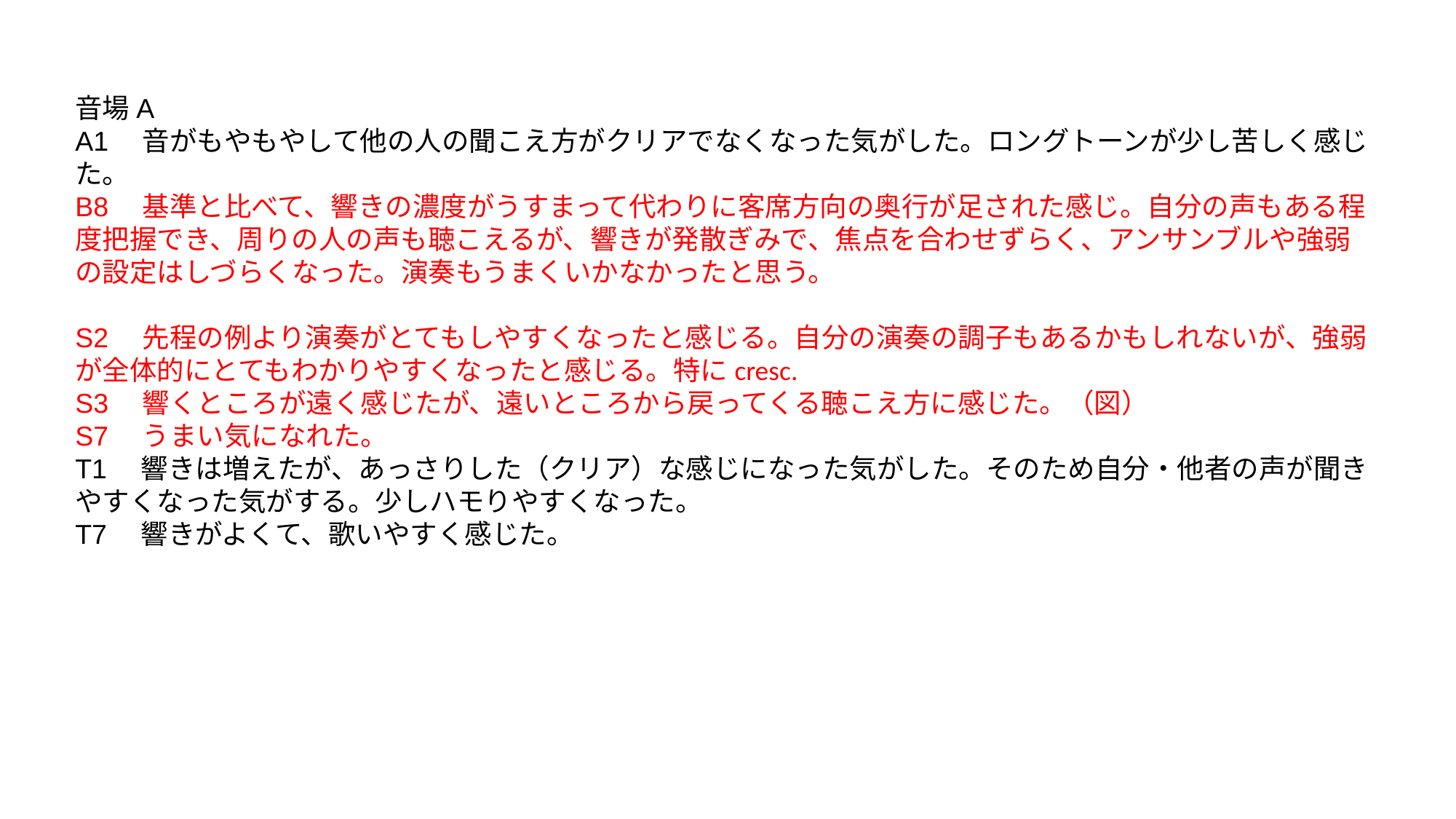

音場A
A1　音がもやもやして他の人の聞こえ方がクリアでなくなった気がした。ロングトーンが少し苦しく感じた。
B8　基準と比べて、響きの濃度がうすまって代わりに客席方向の奥行が足された感じ。自分の声もある程度把握でき、周りの人の声も聴こえるが、響きが発散ぎみで、焦点を合わせずらく、アンサンブルや強弱の設定はしづらくなった。演奏もうまくいかなかったと思う。

S2　先程の例より演奏がとてもしやすくなったと感じる。自分の演奏の調子もあるかもしれないが、強弱が全体的にとてもわかりやすくなったと感じる。特にcresc.
S3　響くところが遠く感じたが、遠いところから戻ってくる聴こえ方に感じた。（図）
S7　うまい気になれた。
T1　響きは増えたが、あっさりした（クリア）な感じになった気がした。そのため自分・他者の声が聞きやすくなった気がする。少しハモりやすくなった。
T7　響きがよくて、歌いやすく感じた。